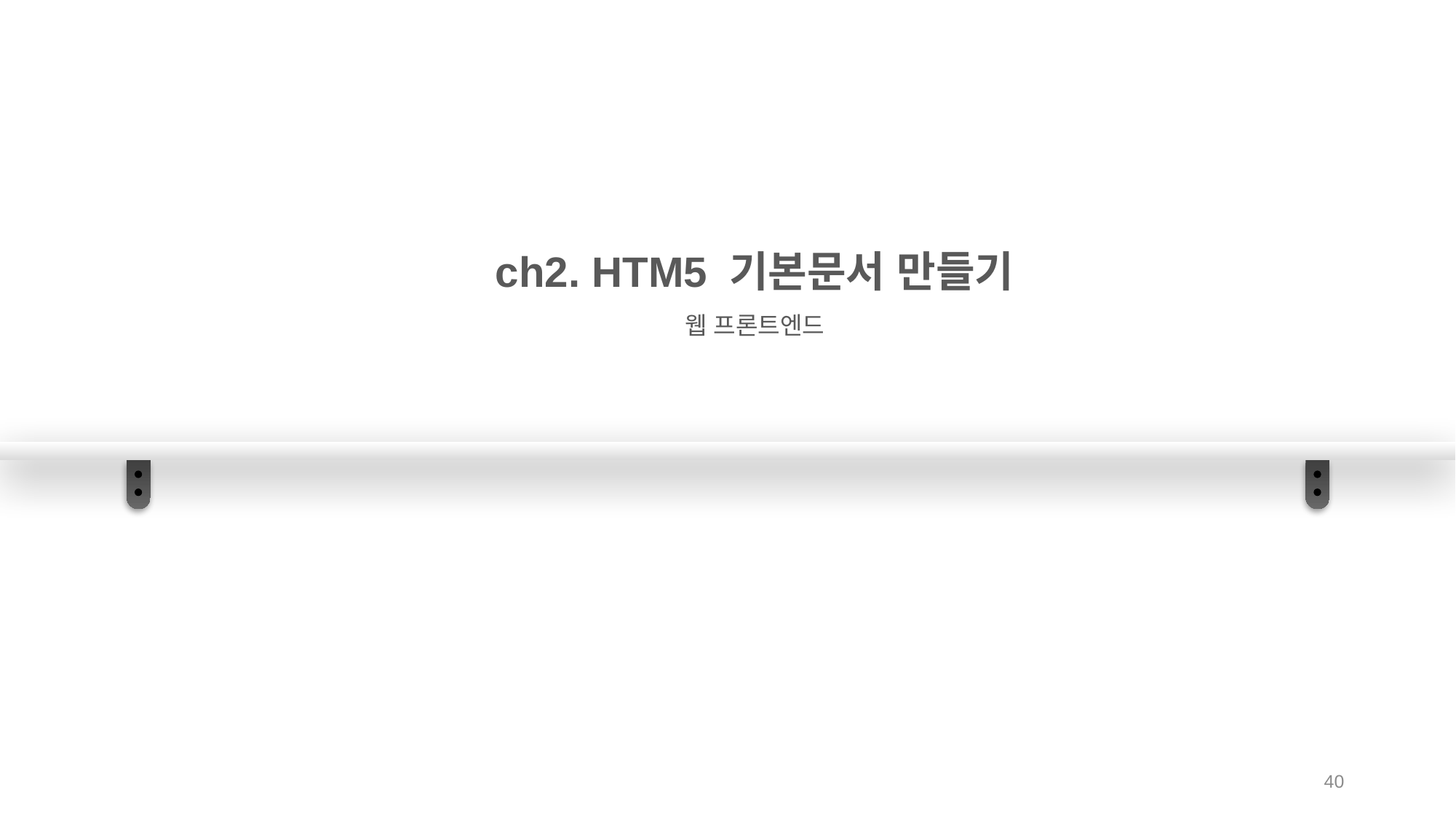

ch2. HTM5 기본문서 만들기
웹 프론트엔드

40